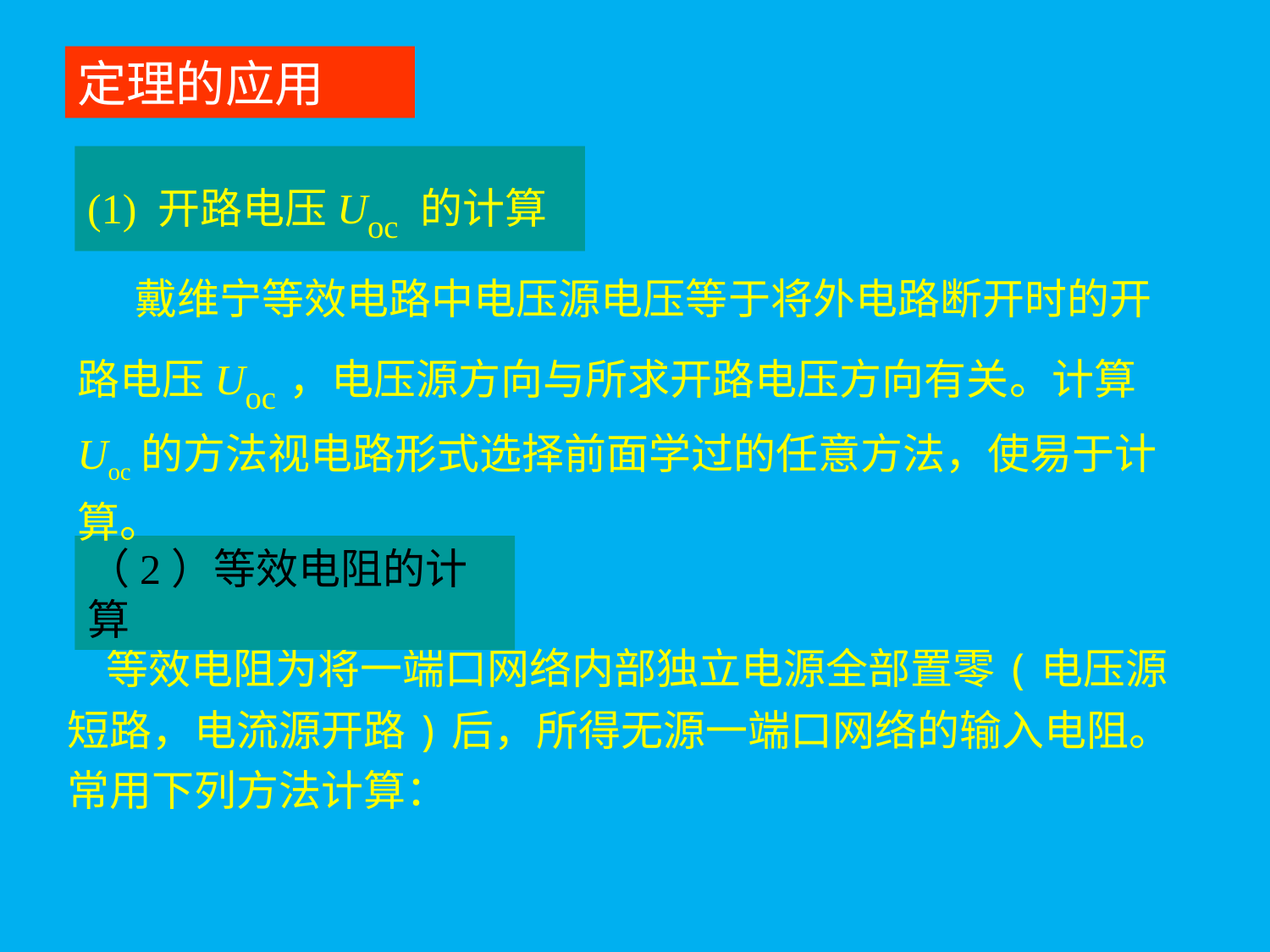

定理的应用
(1) 开路电压Uoc 的计算
     戴维宁等效电路中电压源电压等于将外电路断开时的开
路电压Uoc，电压源方向与所求开路电压方向有关。计算
Uoc的方法视电路形式选择前面学过的任意方法，使易于计
算。
（2）等效电阻的计算
   等效电阻为将一端口网络内部独立电源全部置零(电压源
短路，电流源开路)后，所得无源一端口网络的输入电阻。
常用下列方法计算：